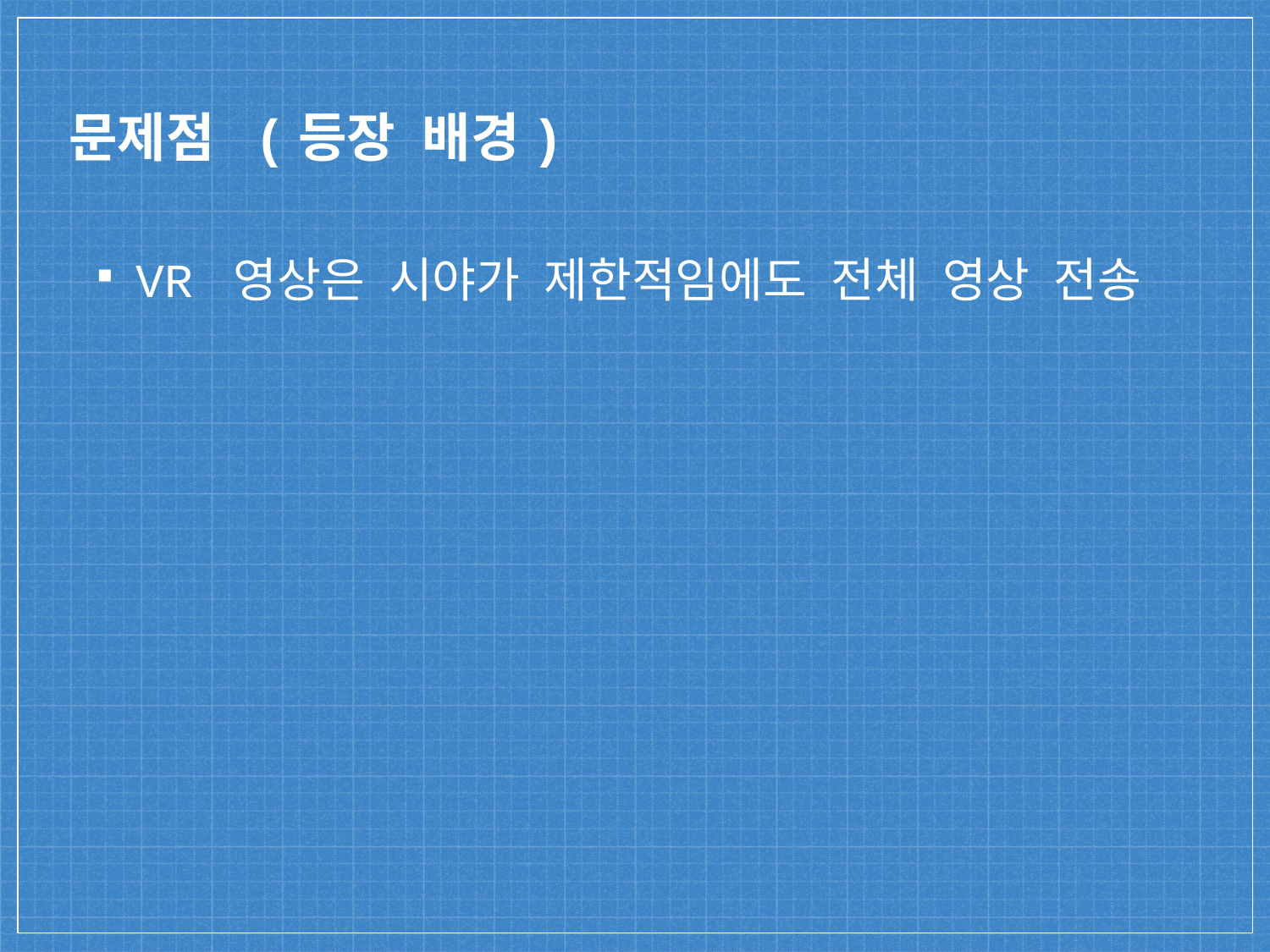

# 문제점 (등장 배경)
VR 영상은 시야가 제한적임에도 전체 영상 전송